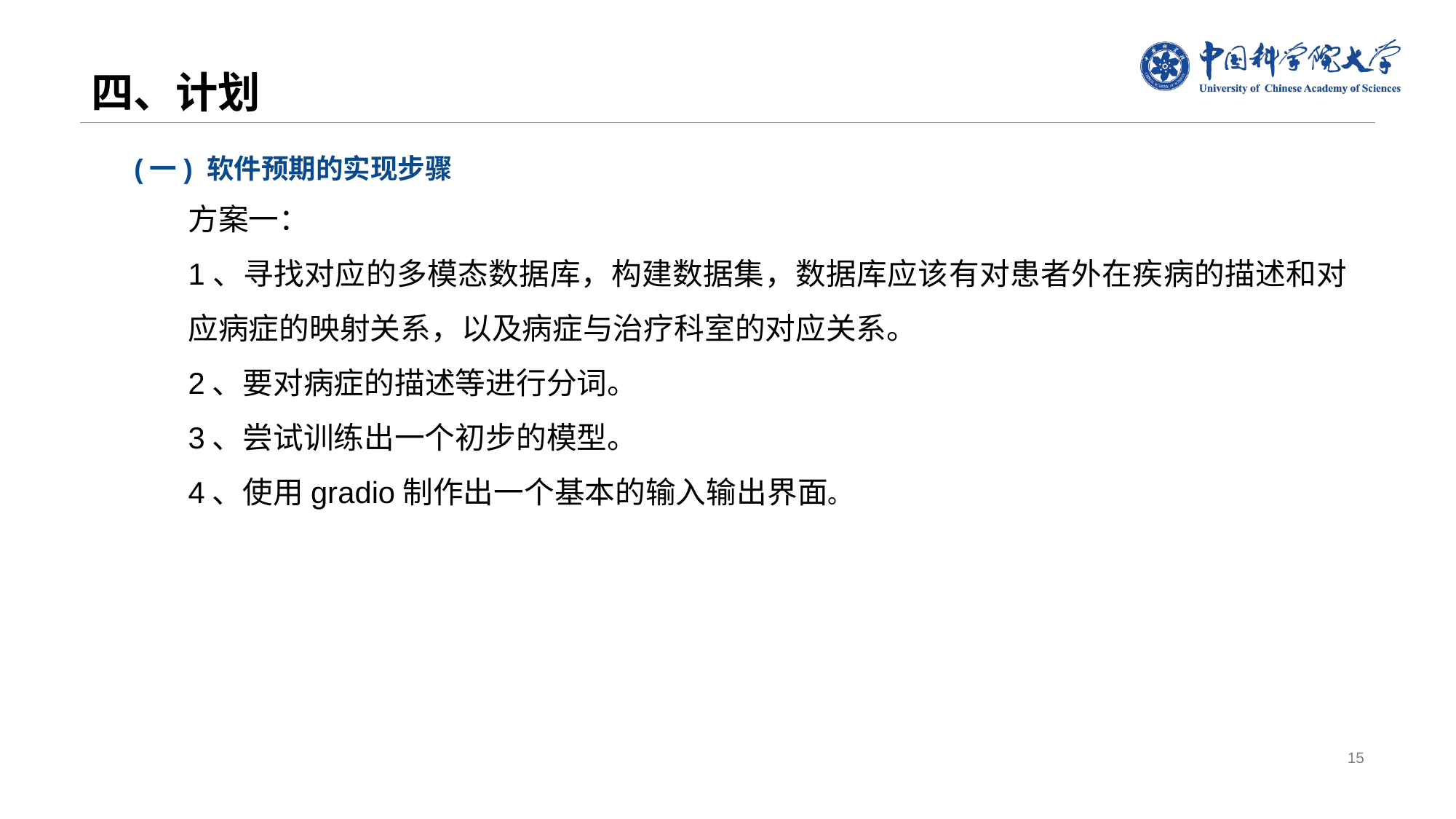

# 四、计划
(一) 软件预期的实现步骤
方案一：
1、寻找对应的多模态数据库，构建数据集，数据库应该有对患者外在疾病的描述和对应病症的映射关系，以及病症与治疗科室的对应关系。
2、要对病症的描述等进行分词。
3、尝试训练出一个初步的模型。
4、使用gradio制作出一个基本的输入输出界面。

15